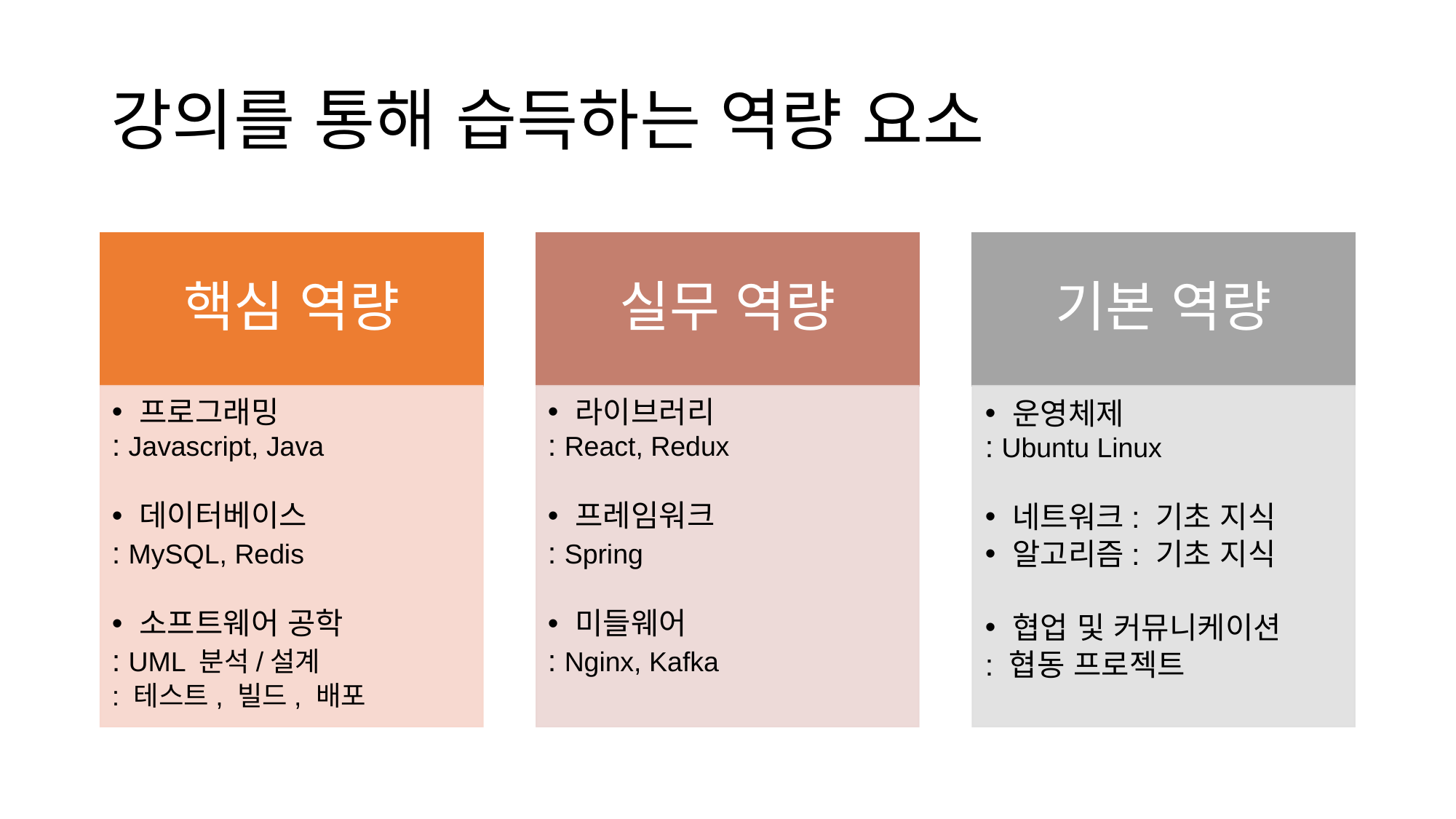

# 강의를 통해 습득하는 역량 요소

핵심 역량

실무 역량

기본 역량

프로그래밍
: Javascript, Java

데이터베이스
: MySQL, Redis

소프트웨어 공학
: UML 분석/설계
: 테스트, 빌드, 배포

라이브러리
: React, Redux

프레임워크
: Spring

미들웨어
: Nginx, Kafka

운영체제
: Ubuntu Linux

네트워크: 기초 지식
알고리즘: 기초 지식

협업 및 커뮤니케이션
: 협동 프로젝트